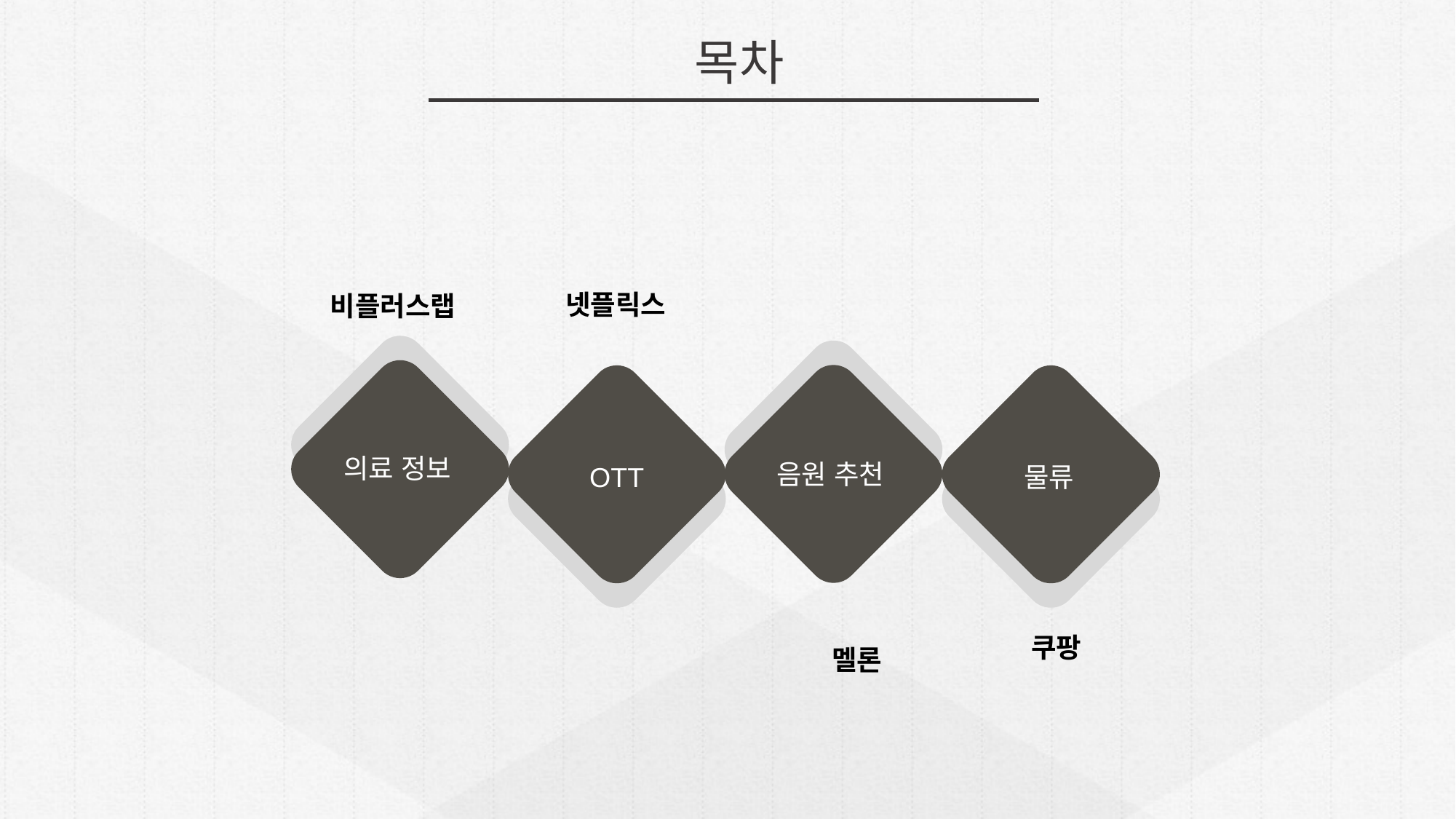

목차
넷플릭스
비플러스랩

의료 정보
음원 추천
OTT
물류
쿠팡
멜론